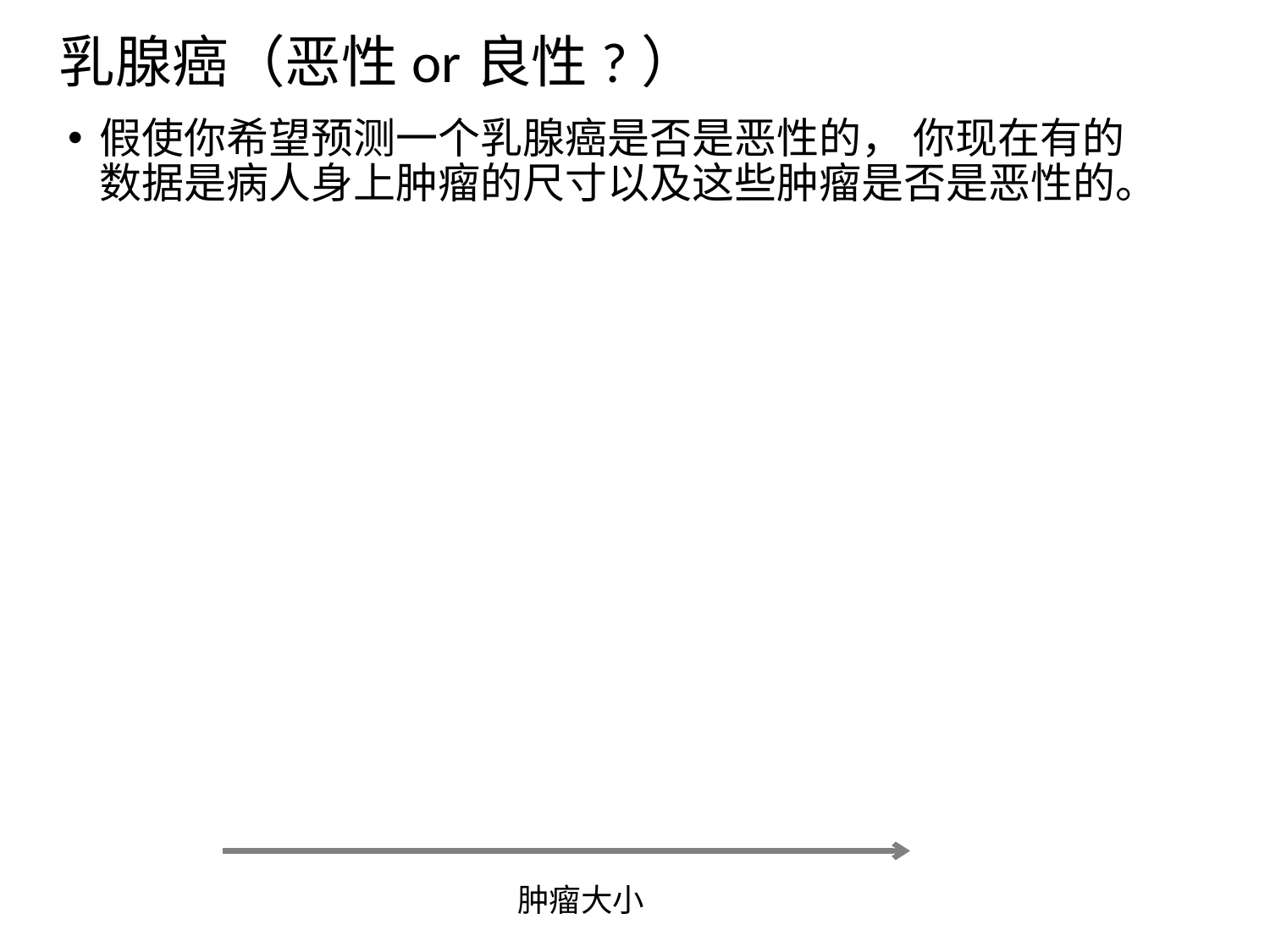

乳腺癌（恶性or良性?）

假使你希望预测一个乳腺癌是否是恶性的， 你现在有的数据是病人身上肿瘤的尺寸以及这些肿瘤是否是恶性的。

分类
离散值输出(0 or 1)
1(Y)
恶性?
0(N)
肿瘤大小

肿瘤大小